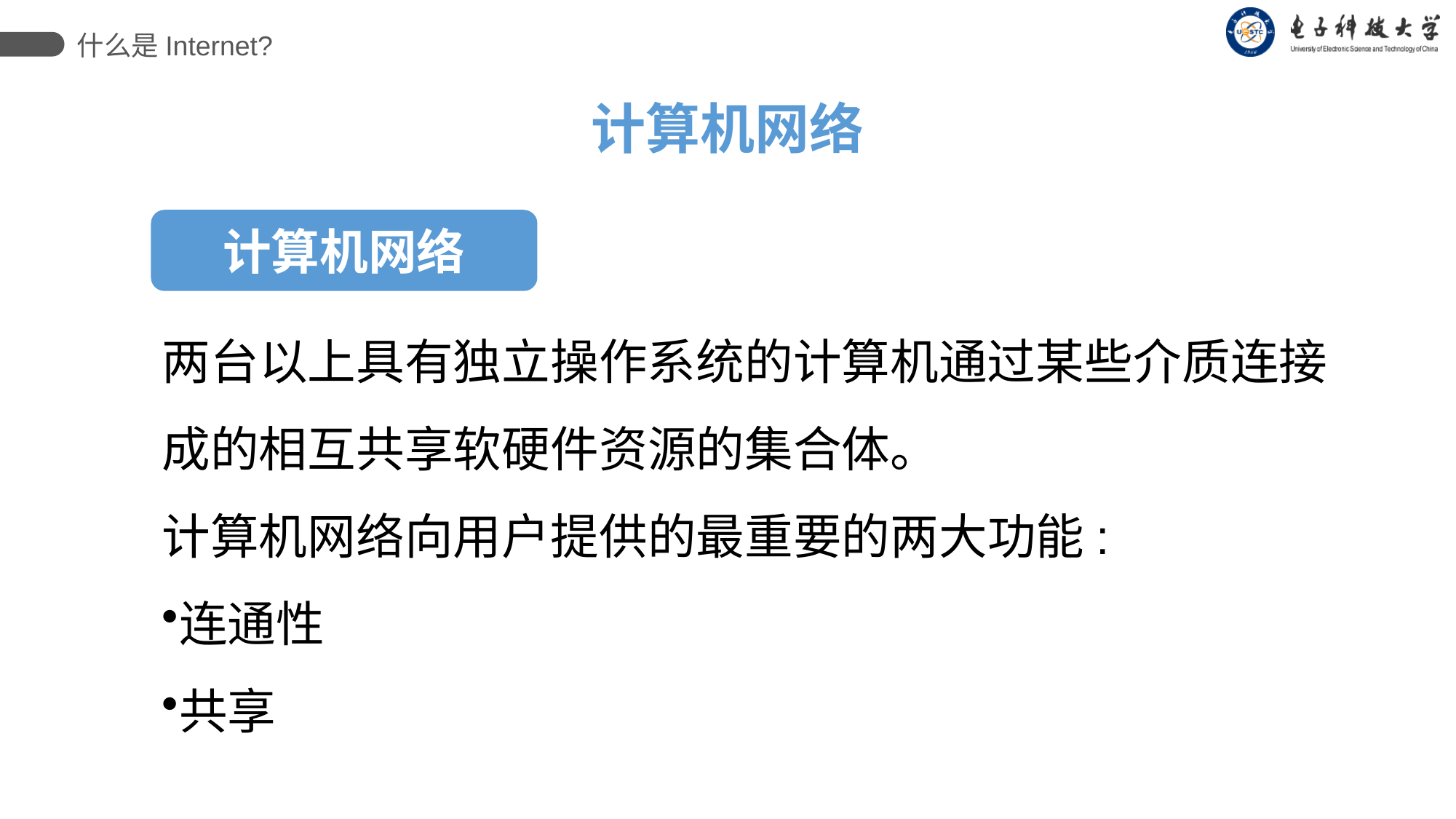

什么是Internet?

计算机网络
计算机网络
两台以上具有独立操作系统的计算机通过某些介质连接成的相互共享软硬件资源的集合体。
计算机网络向用户提供的最重要的两大功能:
连通性
共享